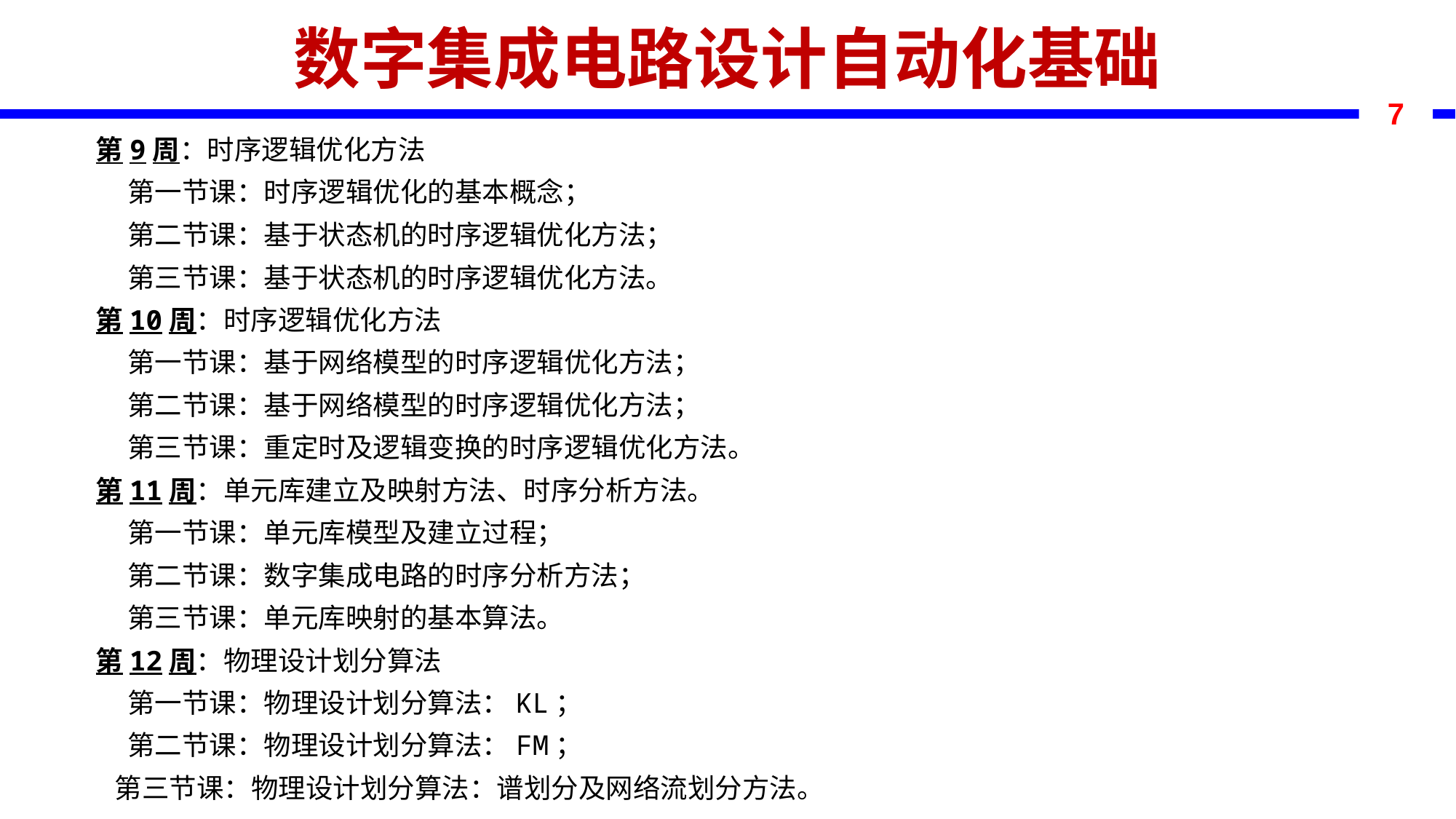

数字集成电路设计自动化基础
7

第9周：时序逻辑优化方法
第一节课：时序逻辑优化的基本概念；
第二节课：基于状态机的时序逻辑优化方法；
第三节课：基于状态机的时序逻辑优化方法。
第10周：时序逻辑优化方法
第一节课：基于网络模型的时序逻辑优化方法；
第二节课：基于网络模型的时序逻辑优化方法；
第三节课：重定时及逻辑变换的时序逻辑优化方法。
第11周：单元库建立及映射方法、时序分析方法。
第一节课：单元库模型及建立过程；
第二节课：数字集成电路的时序分析方法；
第三节课：单元库映射的基本算法。
第12周：物理设计划分算法
第一节课：物理设计划分算法：KL；
第二节课：物理设计划分算法：FM；
  第三节课：物理设计划分算法：谱划分及网络流划分方法。